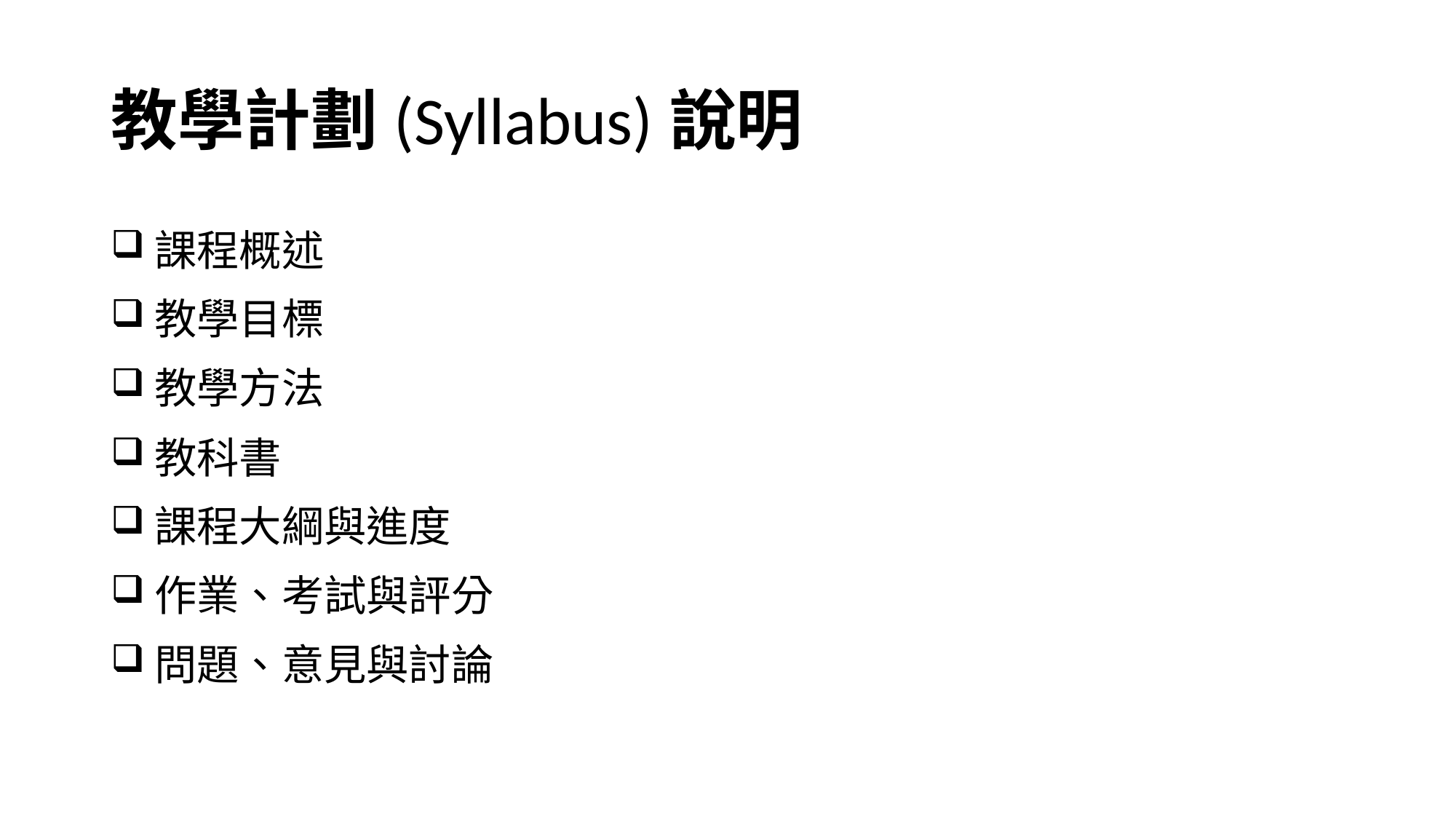

# 教學計劃(Syllabus)說明
課程概述
教學目標
教學方法
教科書
課程大綱與進度
作業、考試與評分
問題、意見與討論